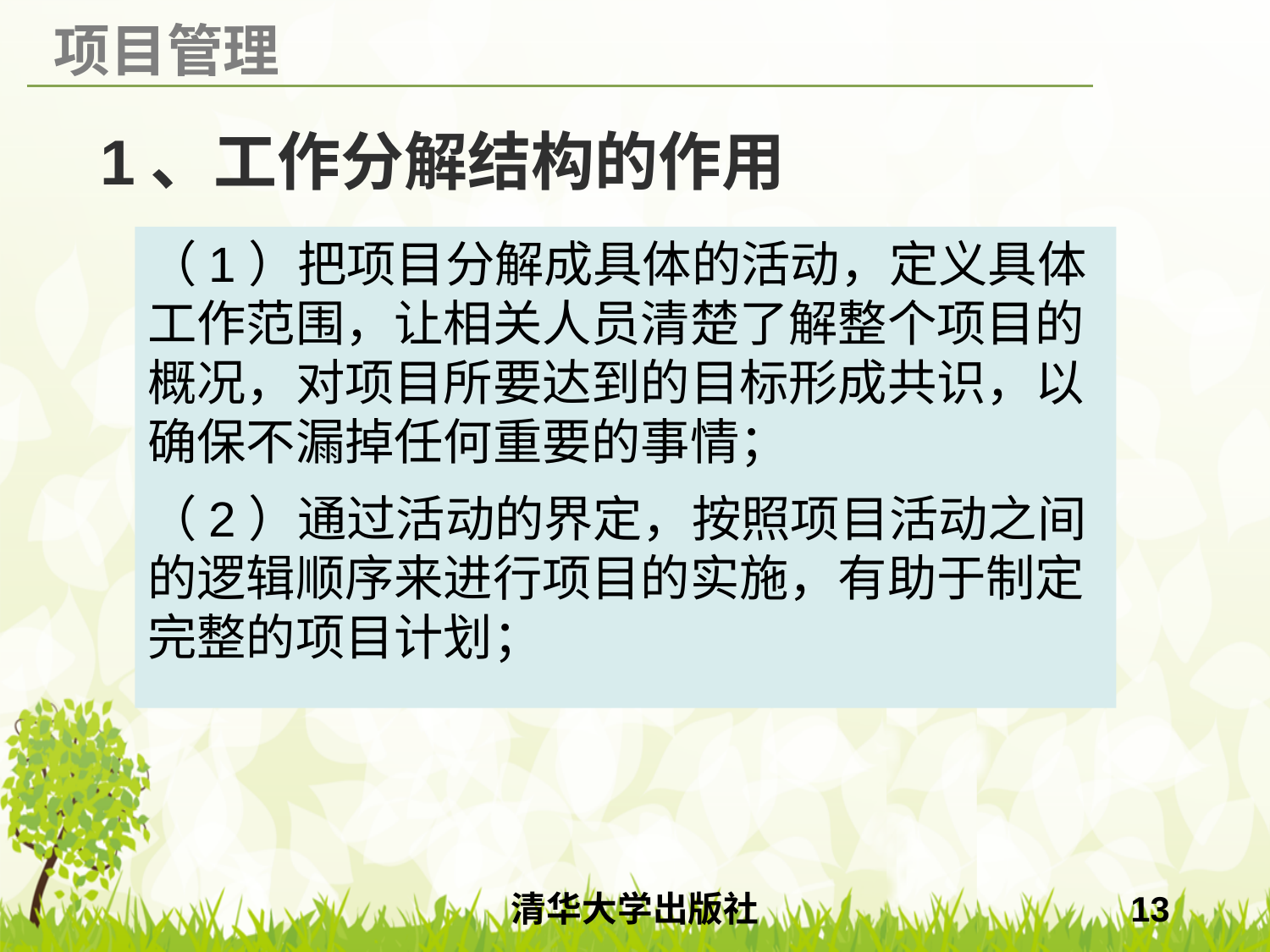

# 1、工作分解结构的作用
（1）把项目分解成具体的活动，定义具体工作范围，让相关人员清楚了解整个项目的概况，对项目所要达到的目标形成共识，以确保不漏掉任何重要的事情；
（2）通过活动的界定，按照项目活动之间的逻辑顺序来进行项目的实施，有助于制定完整的项目计划；

清华大学出版社
13